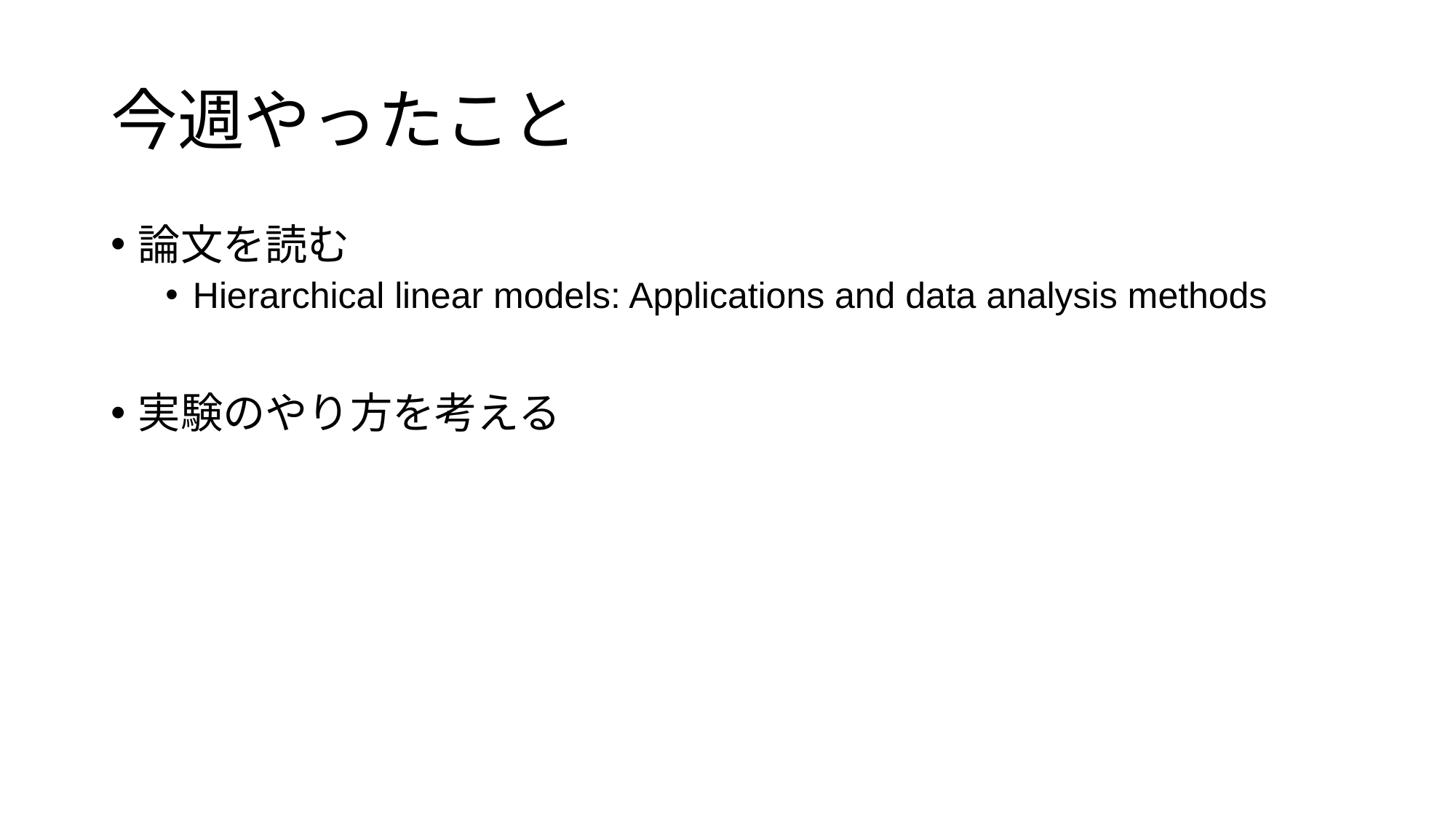

# 今週やったこと
論文を読む
Hierarchical linear models: Applications and data analysis methods

実験のやり方を考える